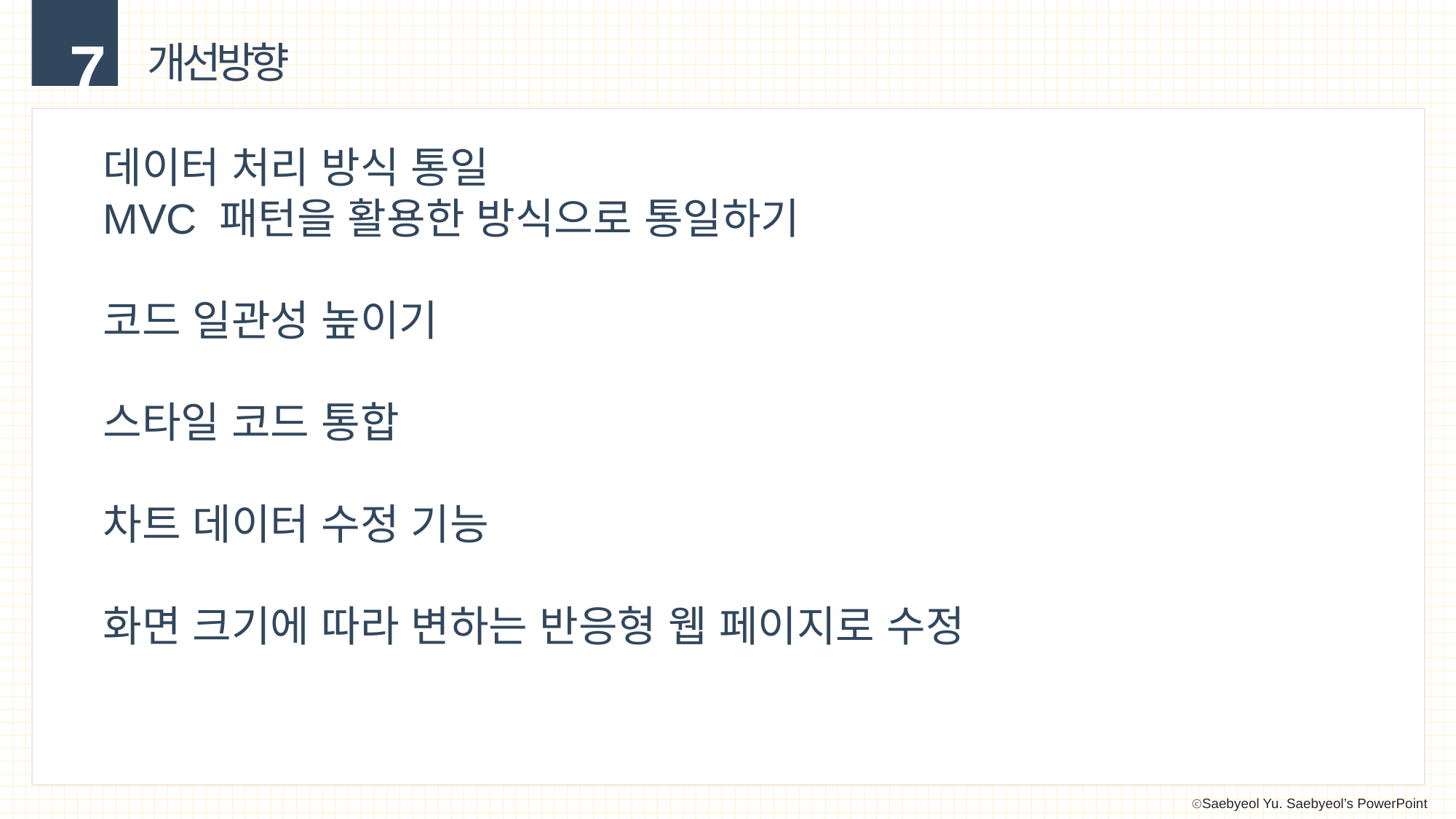

7
개선방향

데이터 처리 방식 통일
MVC 패턴을 활용한 방식으로 통일하기

코드 일관성 높이기

스타일 코드 통합

차트 데이터 수정 기능

화면 크기에 따라 변하는 반응형 웹 페이지로 수정
DB